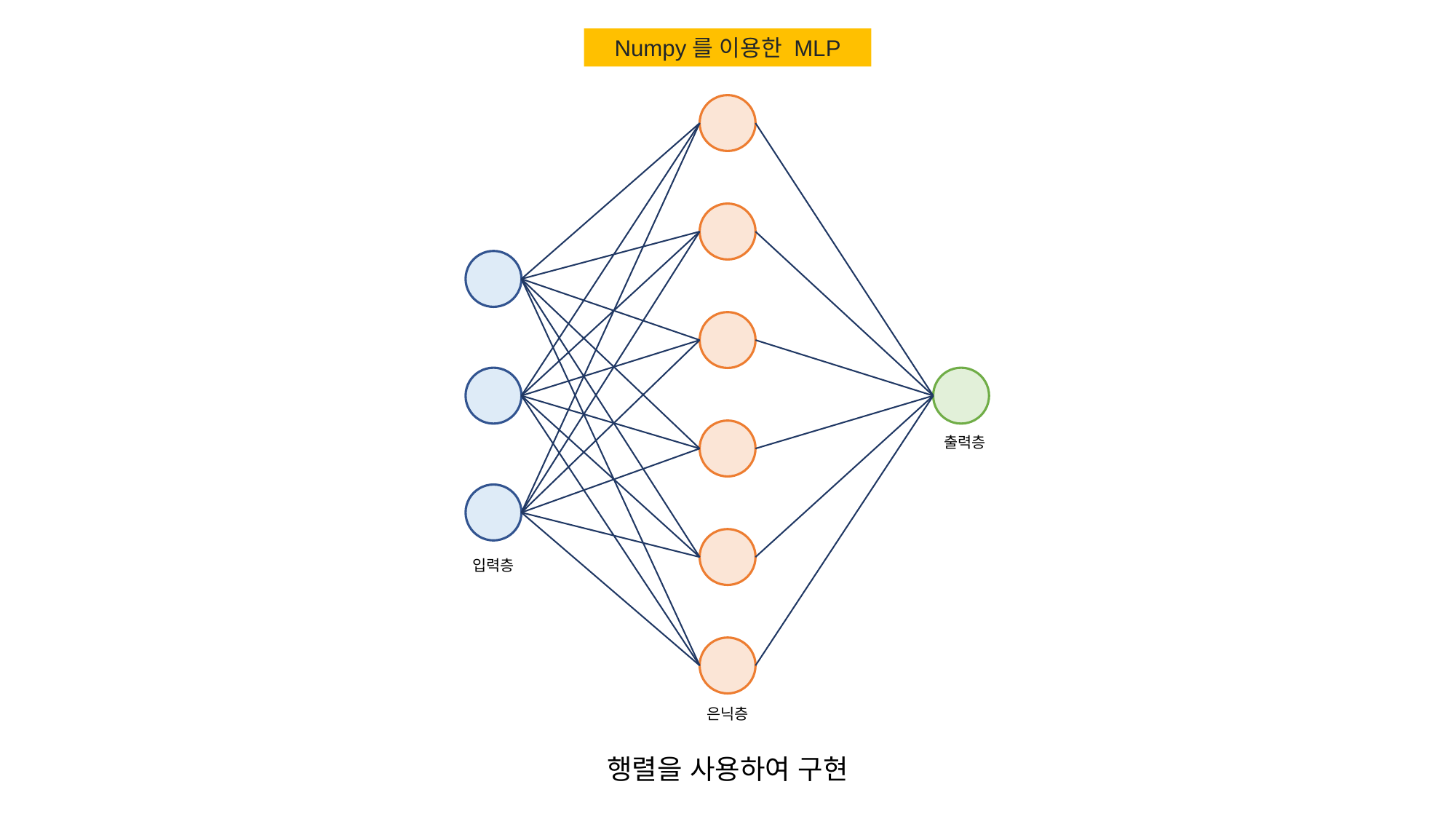

Numpy를 이용한 MLP

출력층

입력층

은닉층
행렬을 사용하여 구현